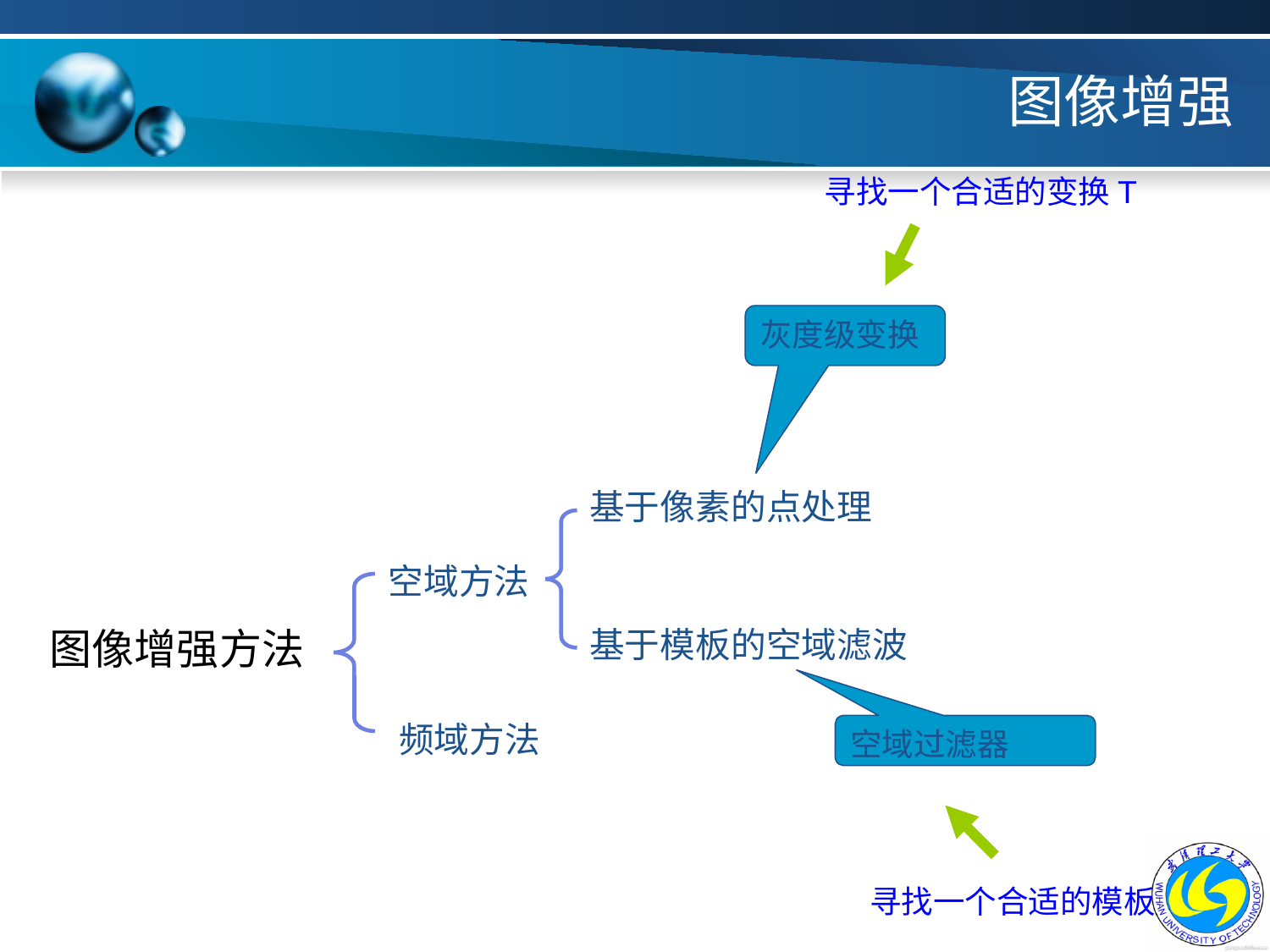

图像增强
寻找一个合适的变换T
#

灰度级变换
基于像素的点处理

空域方法

图像增强方法
基于模板的空域滤波
频域方法
空域过滤器

寻找一个合适的模板